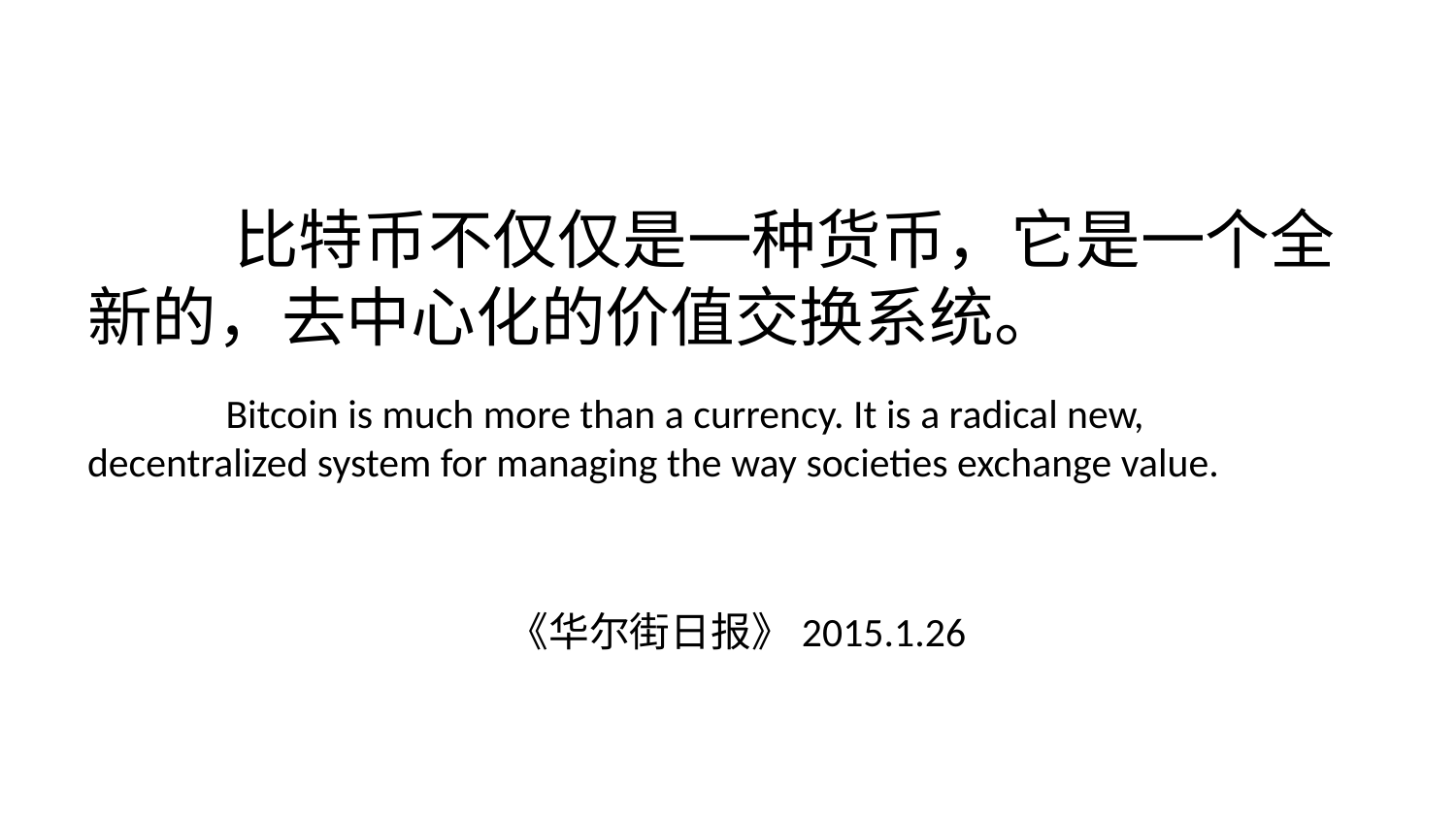

比特币不仅仅是一种货币，它是一个全新的，去中心化的价值交换系统。
               Bitcoin is much more than a currency. It is a radical new, decentralized system for managing the way societies exchange value.

 《华尔街日报》2015.1.26